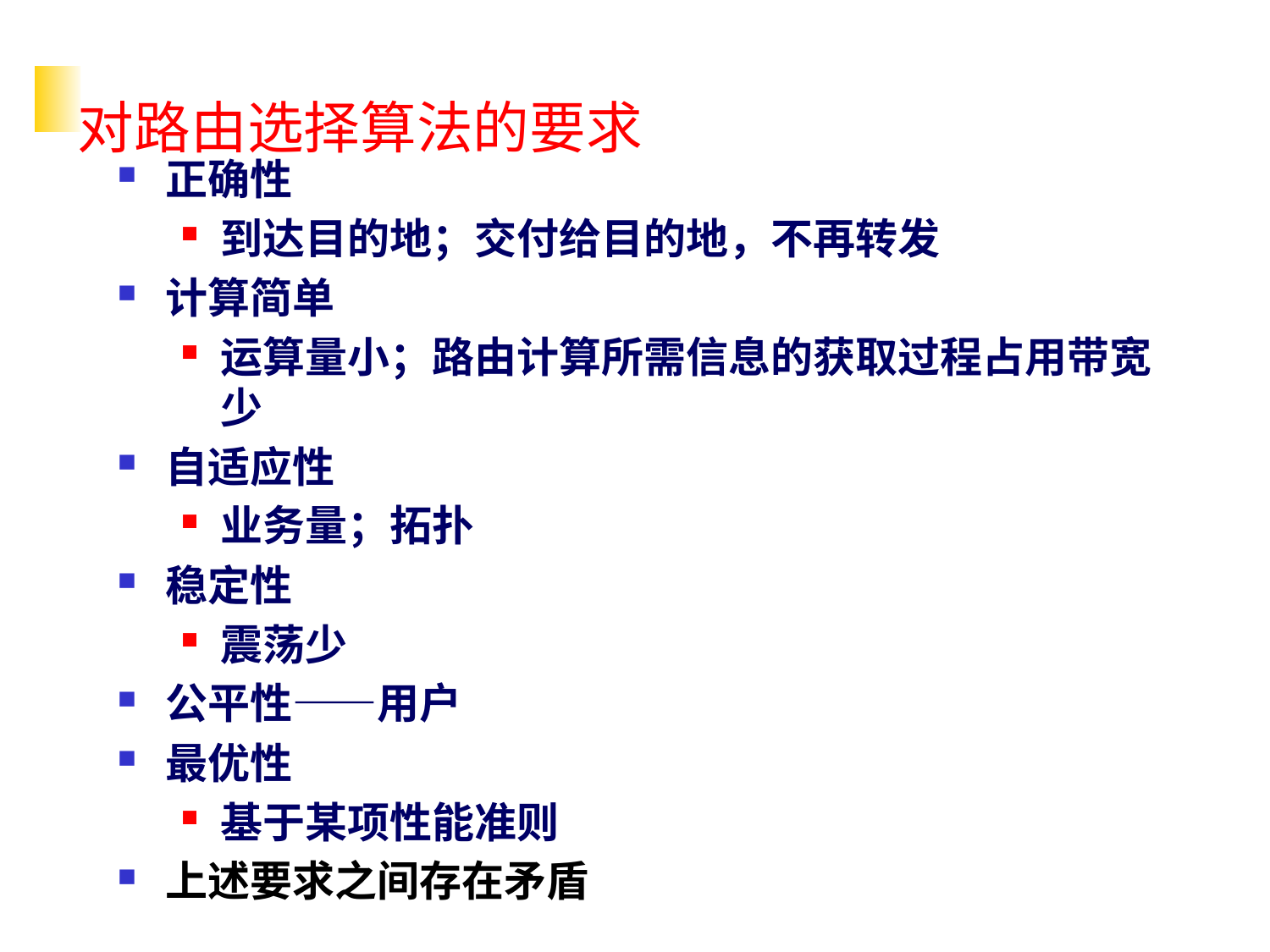

# 对路由选择算法的要求
正确性
到达目的地；交付给目的地，不再转发
计算简单
运算量小；路由计算所需信息的获取过程占用带宽少
自适应性
业务量；拓扑
稳定性
震荡少
公平性——用户
最优性
基于某项性能准则
上述要求之间存在矛盾